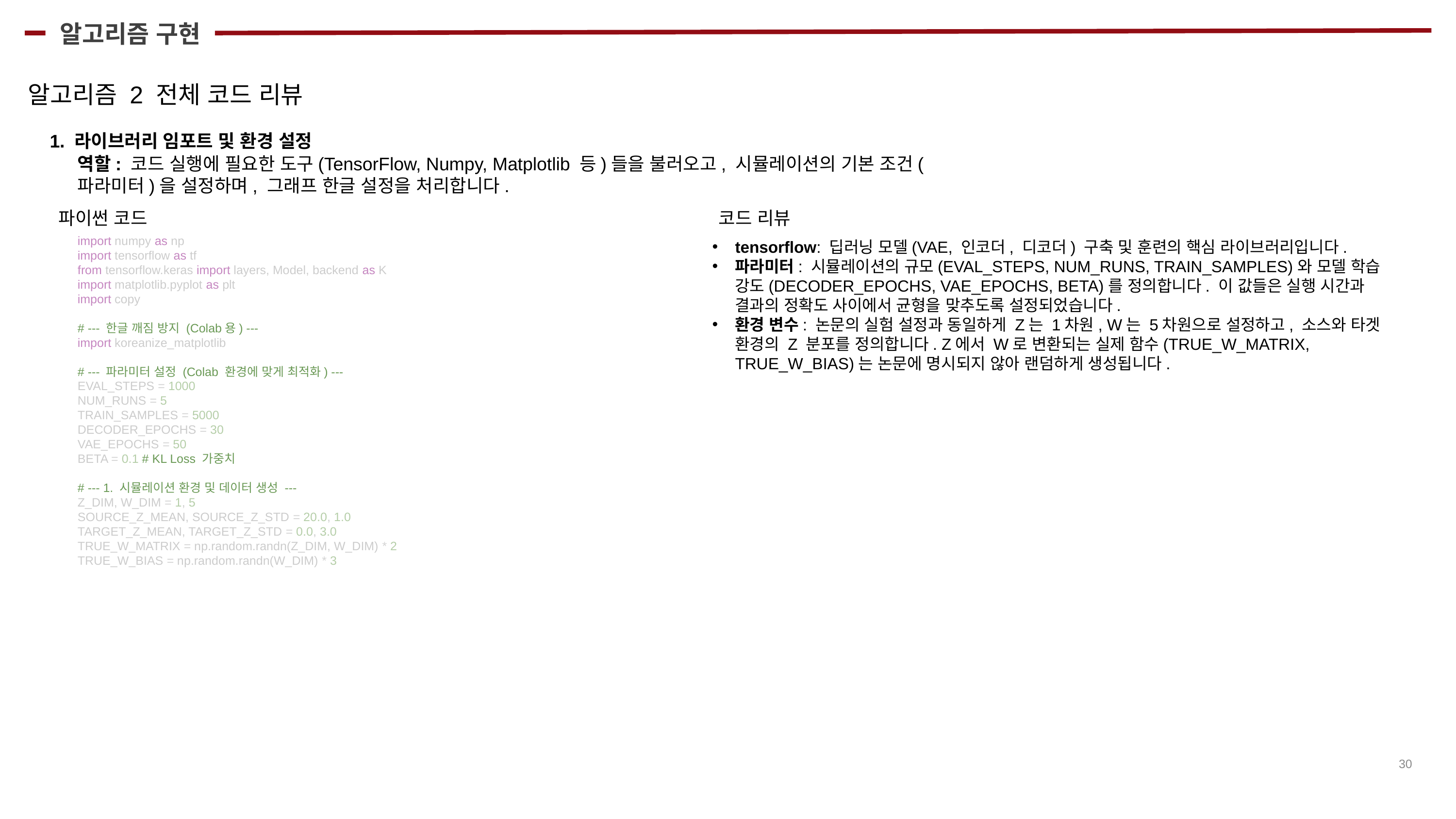

알고리즘 구현
알고리즘 2 전체 코드 리뷰
1. 라이브러리 임포트 및 환경 설정
역할: 코드 실행에 필요한 도구(TensorFlow, Numpy, Matplotlib 등)들을 불러오고, 시뮬레이션의 기본 조건(파라미터)을 설정하며, 그래프 한글 설정을 처리합니다.
코드 리뷰
파이썬 코드
import numpy as np
import tensorflow as tf
from tensorflow.keras import layers, Model, backend as K
import matplotlib.pyplot as plt
import copy
# --- 한글 깨짐 방지 (Colab용) ---
import koreanize_matplotlib
# --- 파라미터 설정 (Colab 환경에 맞게 최적화) ---
EVAL_STEPS = 1000
NUM_RUNS = 5
TRAIN_SAMPLES = 5000
DECODER_EPOCHS = 30
VAE_EPOCHS = 50
BETA = 0.1 # KL Loss 가중치
# --- 1. 시뮬레이션 환경 및 데이터 생성 ---
Z_DIM, W_DIM = 1, 5
SOURCE_Z_MEAN, SOURCE_Z_STD = 20.0, 1.0
TARGET_Z_MEAN, TARGET_Z_STD = 0.0, 3.0
TRUE_W_MATRIX = np.random.randn(Z_DIM, W_DIM) * 2
TRUE_W_BIAS = np.random.randn(W_DIM) * 3
tensorflow: 딥러닝 모델(VAE, 인코더, 디코더) 구축 및 훈련의 핵심 라이브러리입니다.
파라미터: 시뮬레이션의 규모(EVAL_STEPS, NUM_RUNS, TRAIN_SAMPLES)와 모델 학습 강도(DECODER_EPOCHS, VAE_EPOCHS, BETA)를 정의합니다. 이 값들은 실행 시간과 결과의 정확도 사이에서 균형을 맞추도록 설정되었습니다.
환경 변수: 논문의 실험 설정과 동일하게 Z는 1차원, W는 5차원으로 설정하고, 소스와 타겟 환경의 Z 분포를 정의합니다. Z에서 W로 변환되는 실제 함수(TRUE_W_MATRIX, TRUE_W_BIAS)는 논문에 명시되지 않아 랜덤하게 생성됩니다.
30